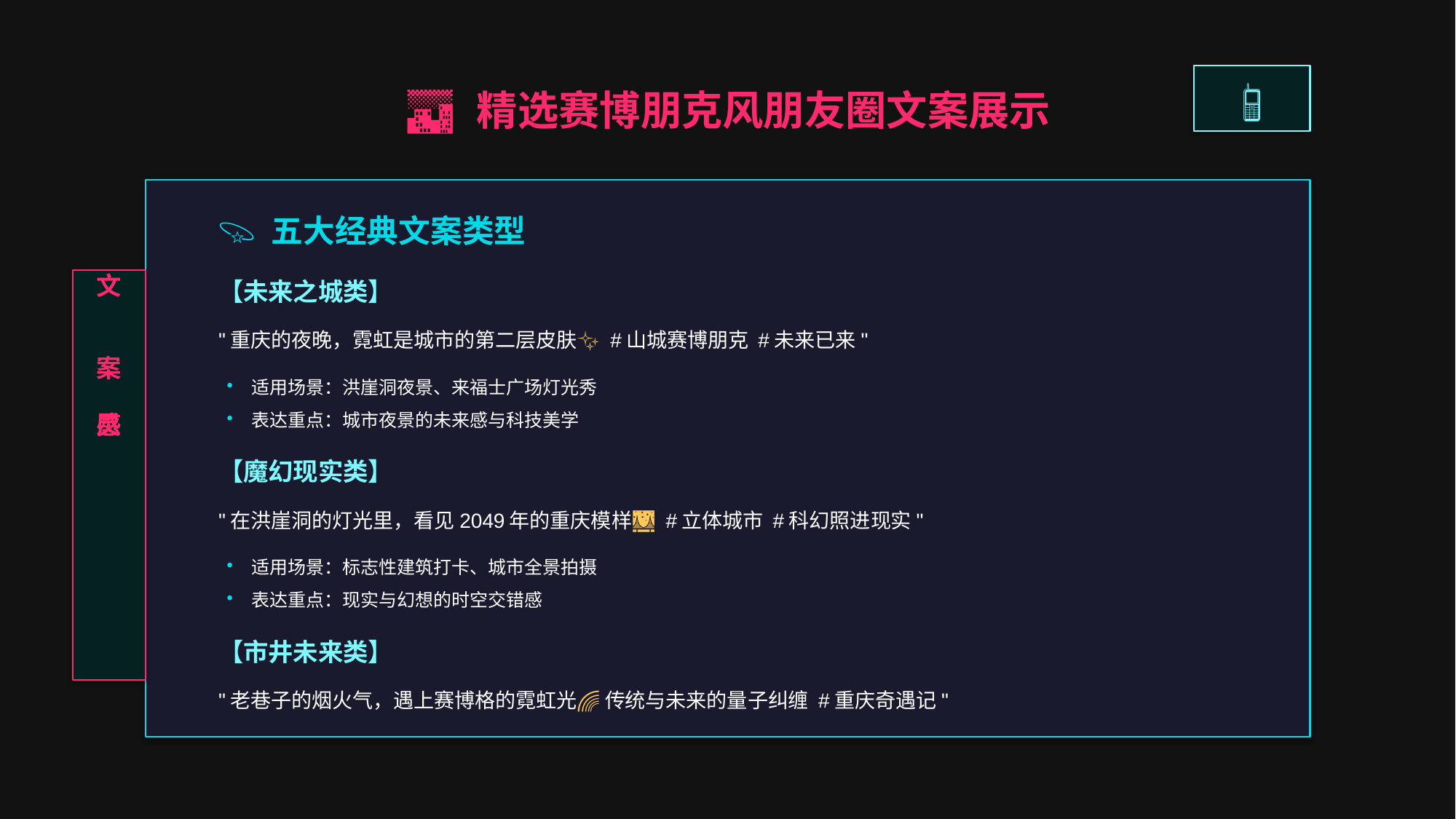

🌆 精选赛博朋克风朋友圈文案展示

📱

💫 五大经典文案类型

文
【未来之城类】
"重庆的夜晚，霓虹是城市的第二层皮肤✨ #山城赛博朋克 #未来已来"
案
• 适用场景：洪崖洞夜景、来福士广场灯光秀
• 表达重点：城市夜景的未来感与科技美学
灵
感
【魔幻现实类】
"在洪崖洞的灯光里，看见2049年的重庆模样🌉 #立体城市 #科幻照进现实"
• 适用场景：标志性建筑打卡、城市全景拍摄
• 表达重点：现实与幻想的时空交错感
【市井未来类】
"老巷子的烟火气，遇上赛博格的霓虹光🌈 传统与未来的量子纠缠 #重庆奇遇记"